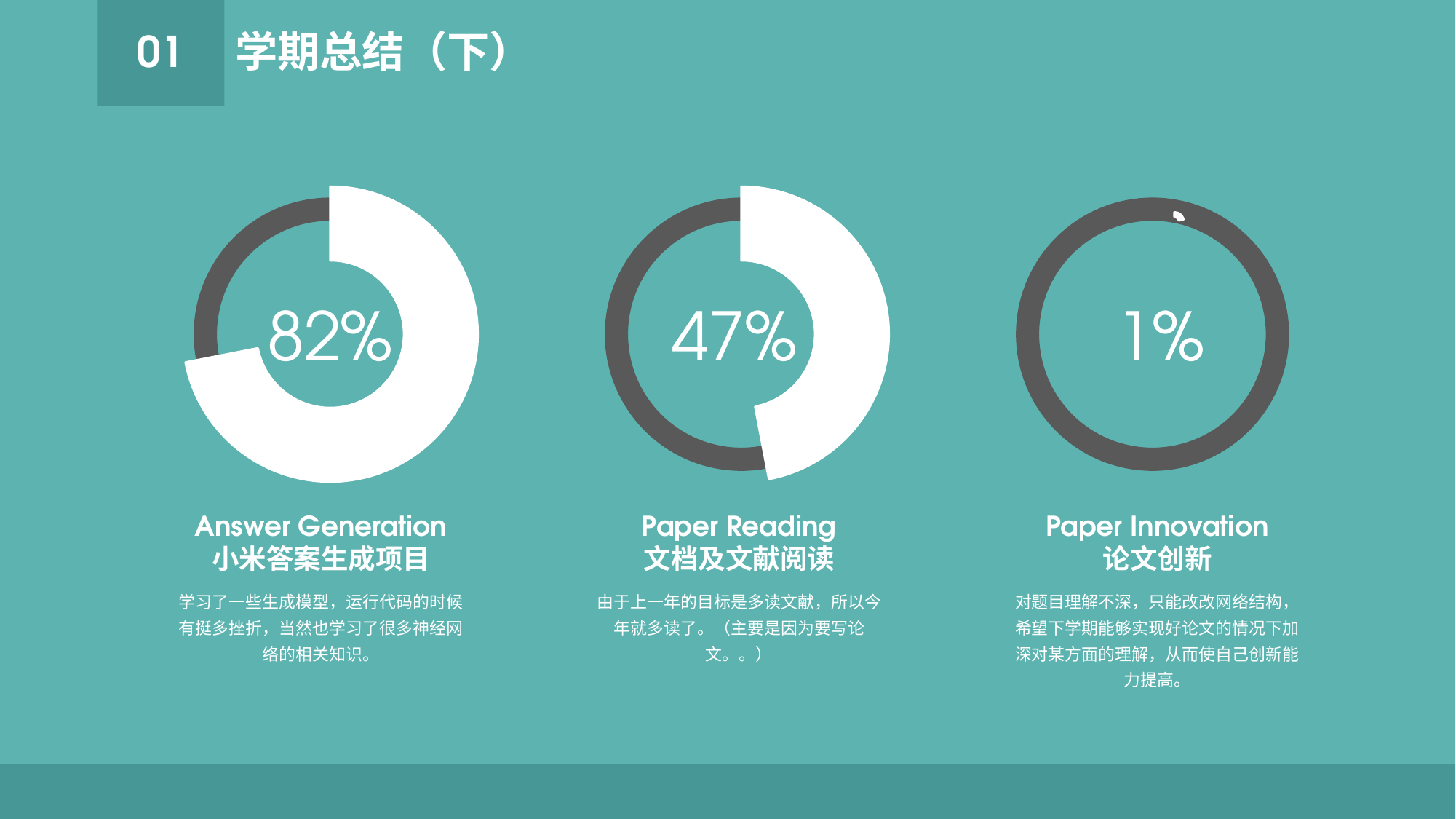

01
学期总结（下）

### Chart

| Category | 销售额 |
|---|---|
| 第一季度 | 0.21 |
| 第二季度 | 0.79 |

### Chart

| Category | 销售额 |
|---|---|
| 第一季度 | 0.47 |
| 第二季度 | 0.53 |

### Chart

| Category | 销售额 |
|---|---|
| 第一季度 | 0.82 |
| 第二季度 | 0.32 |

82%
47%
 1%
Answer Generation
小米答案生成项目
Paper Reading
文档及文献阅读
Paper Innovation
论文创新
学习了一些生成模型，运行代码的时候有挺多挫折，当然也学习了很多神经网络的相关知识。
由于上一年的目标是多读文献，所以今年就多读了。（主要是因为要写论文。。）
对题目理解不深，只能改改网络结构，希望下学期能够实现好论文的情况下加深对某方面的理解，从而使自己创新能力提高。